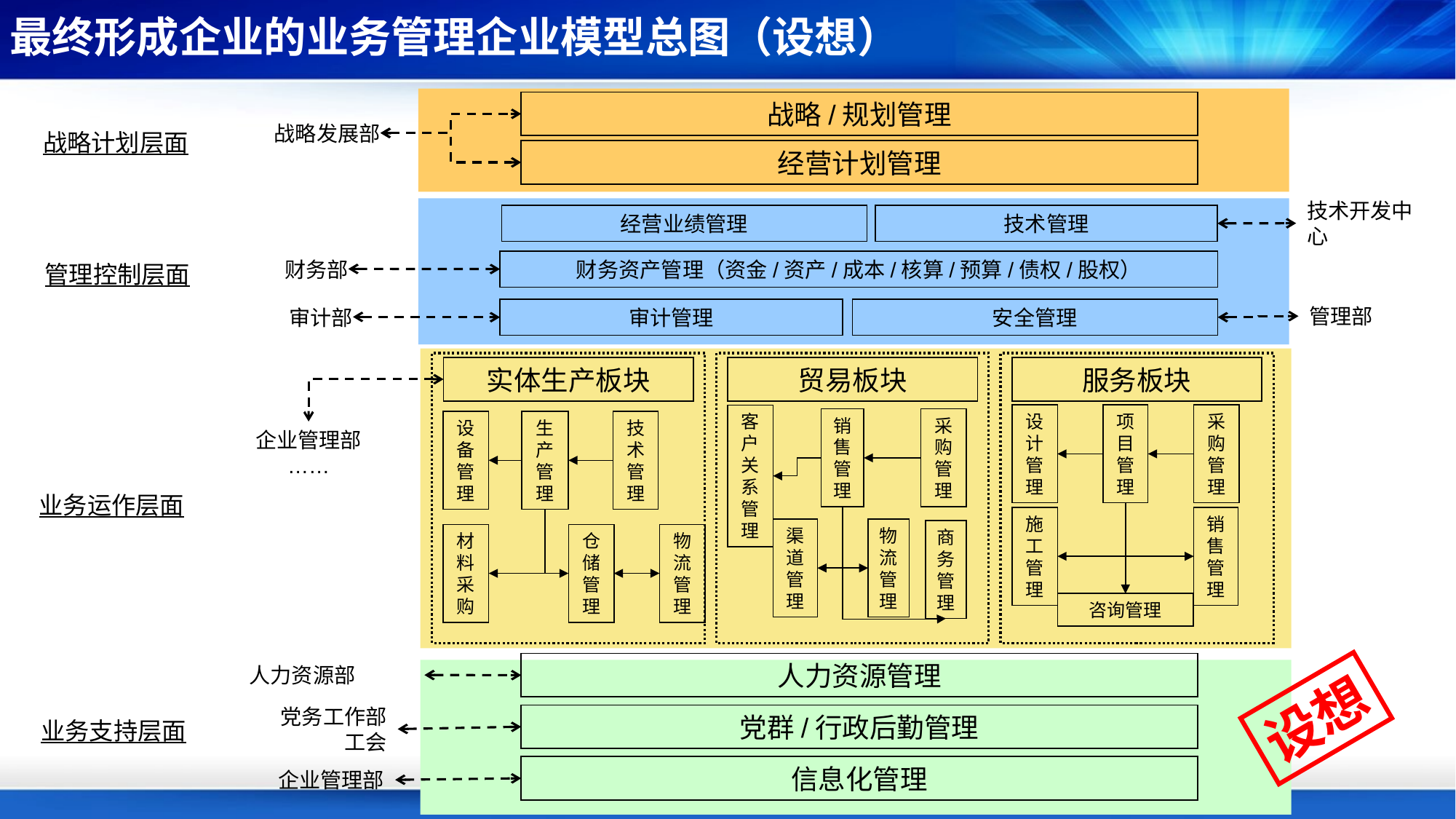

最终形成企业的业务管理企业模型总图（设想）

战略/规划管理
战略发展部
战略计划层面
经营计划管理
技术开发中心

经营业绩管理
技术管理
财务资产管理（资金/资产/成本/核算/预算/债权/股权）
财务部
管理控制层面
管理部
审计管理
安全管理
审计部

实体生产板块
贸易板块
服务板块
设计管理
项目管理
采购管理
客户关系管理
销售管理
采购管理
设备管理
生产管理
技术管理
企业管理部
……
业务运作层面
施工管理
销售管理
渠道管理
物流管理
商务管理
材料采购
仓储管理
物流管理
咨询管理
人力资源管理

人力资源部
设想
党务工作部
工会
党群/行政后勤管理
业务支持层面
信息化管理
企业管理部